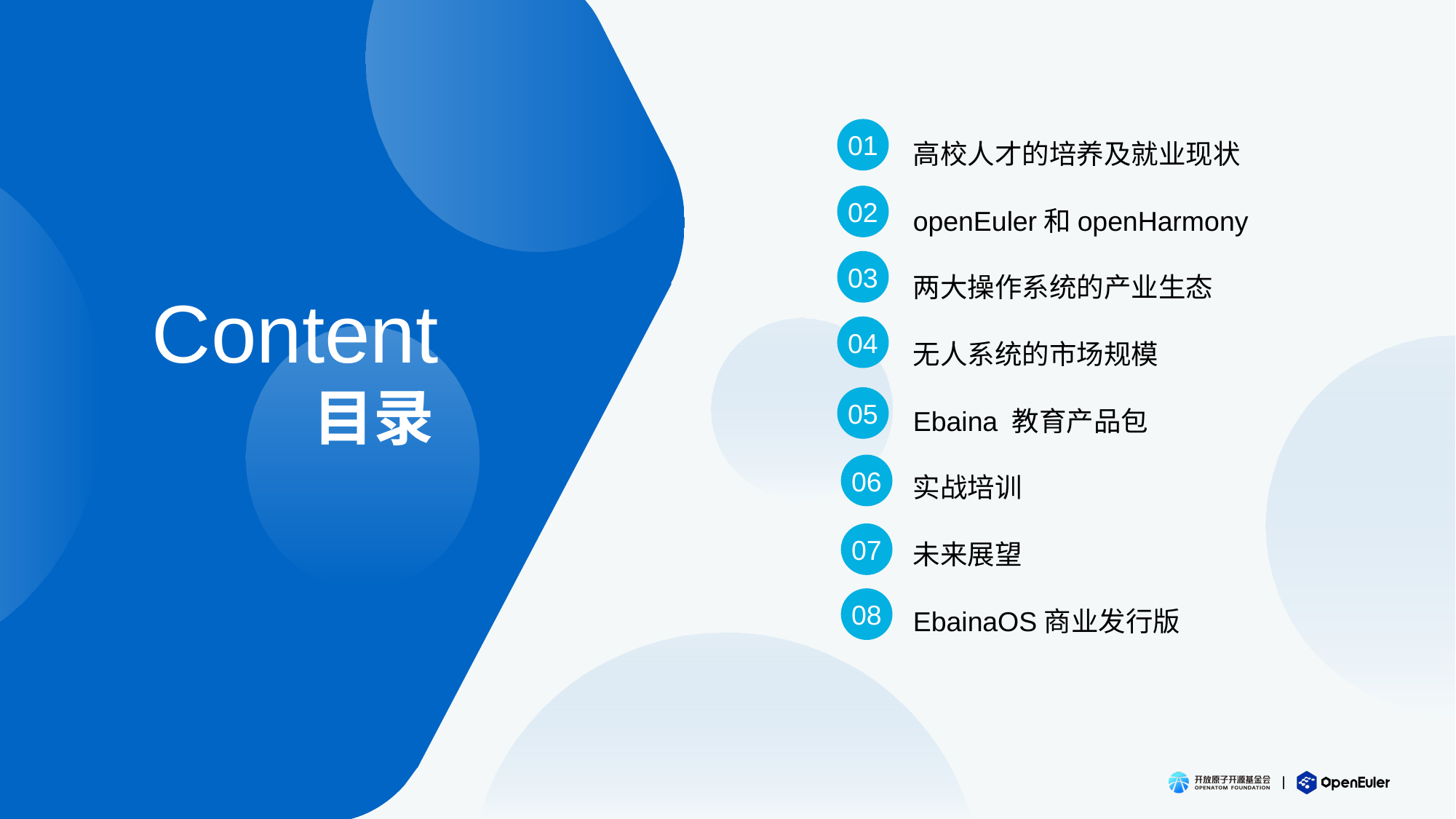

高校人才的培养及就业现状
openEuler和openHarmony
两大操作系统的产业生态
无人系统的市场规模
Ebaina 教育产品包
实战培训
未来展望
EbainaOS商业发行版
01
02
03
Content
04

目录
05
06
07
08